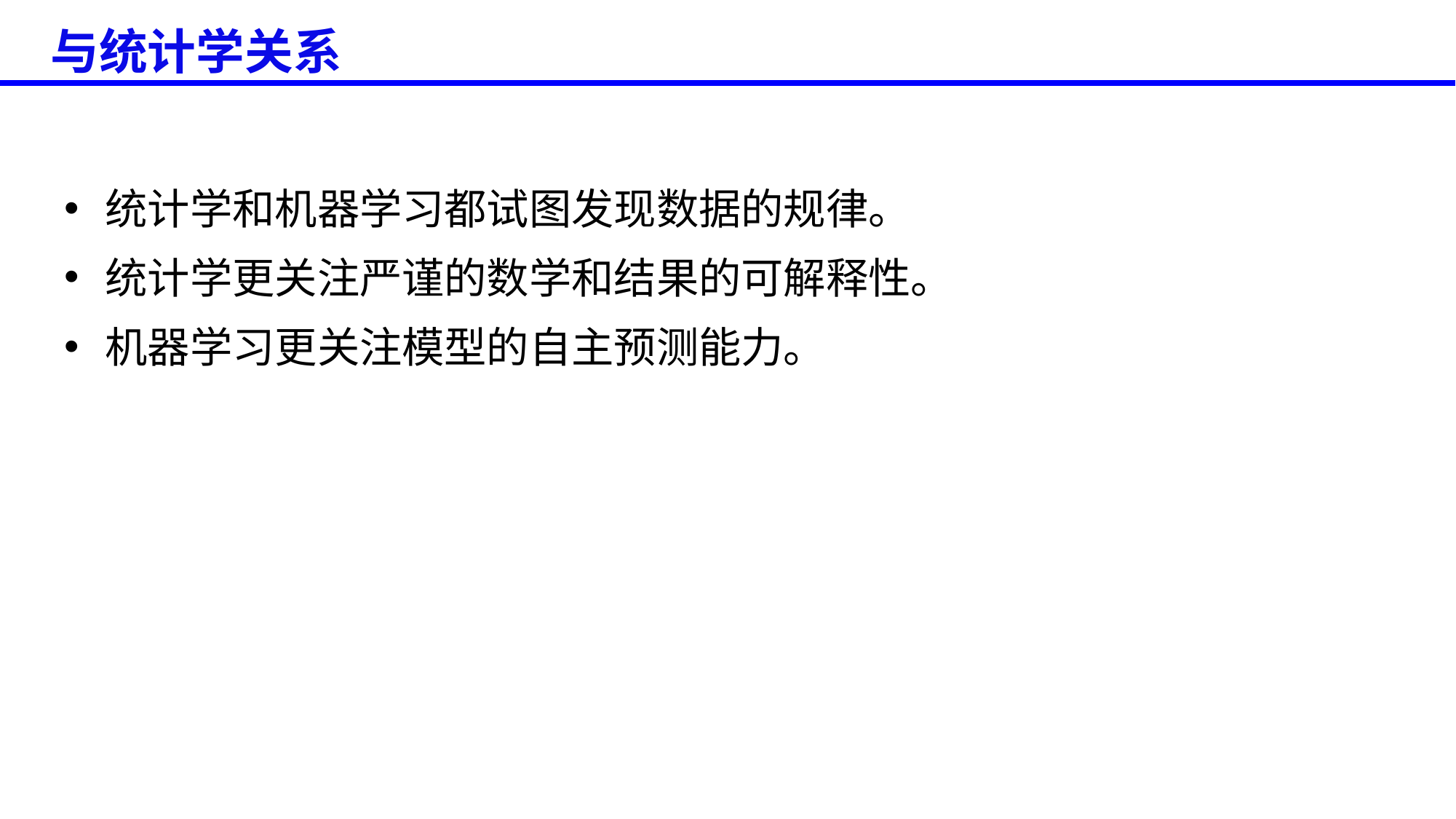

与统计学关系
统计学和机器学习都试图发现数据的规律。
统计学更关注严谨的数学和结果的可解释性。
机器学习更关注模型的自主预测能力。